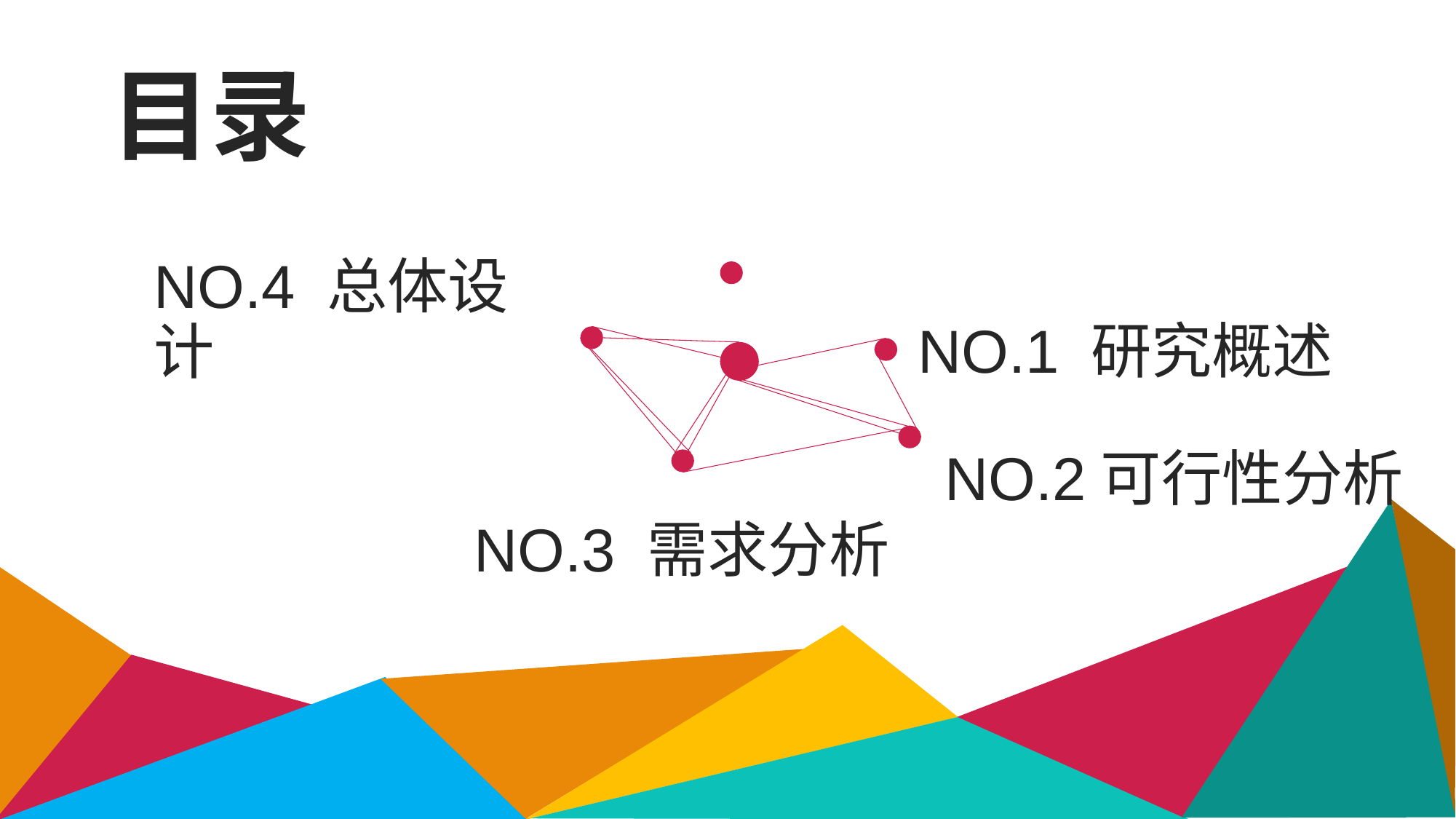

目录
NO.4 总体设计

NO.1 研究概述
NO.2可行性分析
NO.3 需求分析